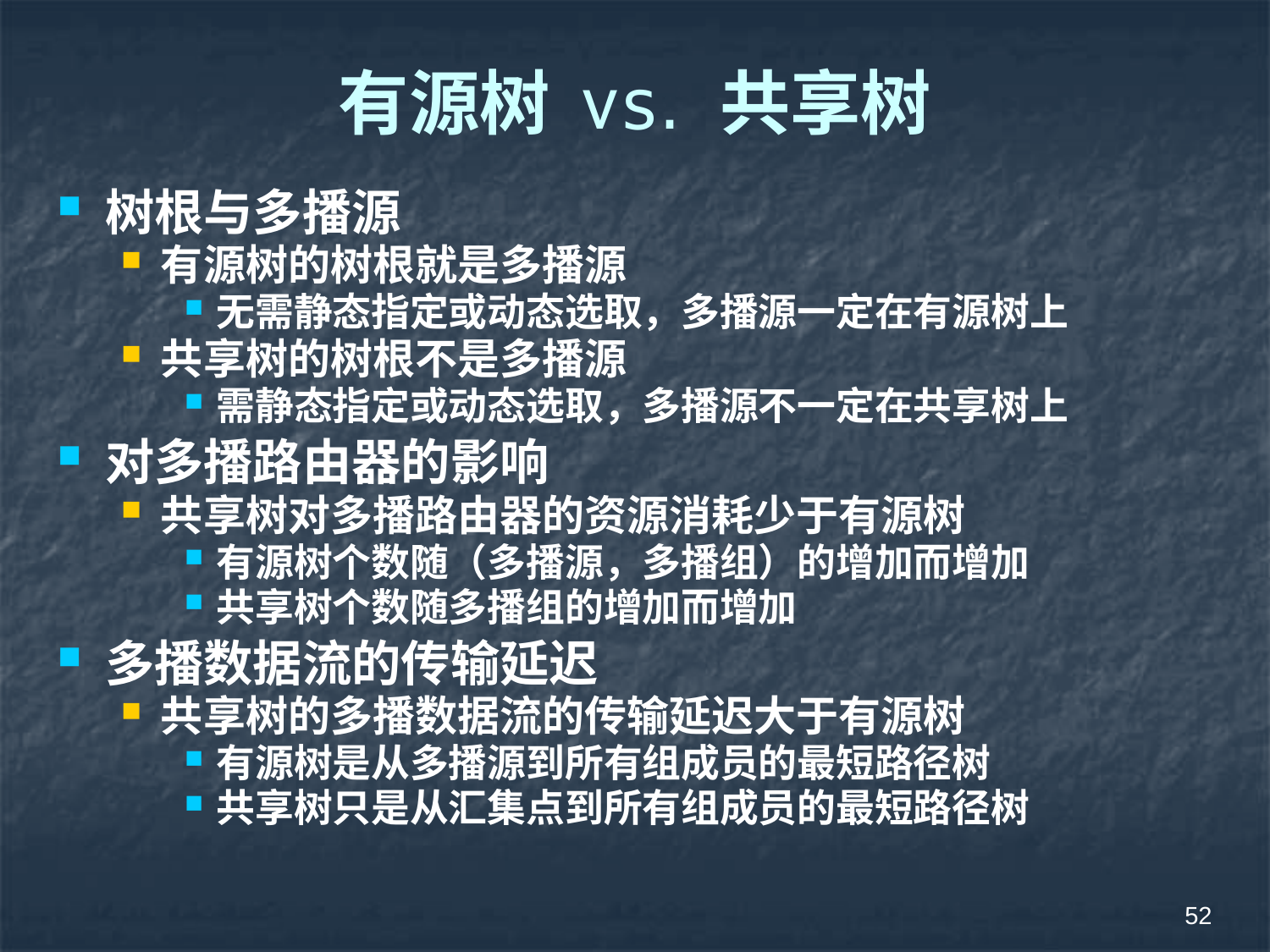

# 有源树 vs. 共享树
树根与多播源
有源树的树根就是多播源
无需静态指定或动态选取，多播源一定在有源树上
共享树的树根不是多播源
需静态指定或动态选取，多播源不一定在共享树上
对多播路由器的影响
共享树对多播路由器的资源消耗少于有源树
有源树个数随（多播源，多播组）的增加而增加
共享树个数随多播组的增加而增加
多播数据流的传输延迟
共享树的多播数据流的传输延迟大于有源树
有源树是从多播源到所有组成员的最短路径树
共享树只是从汇集点到所有组成员的最短路径树
52